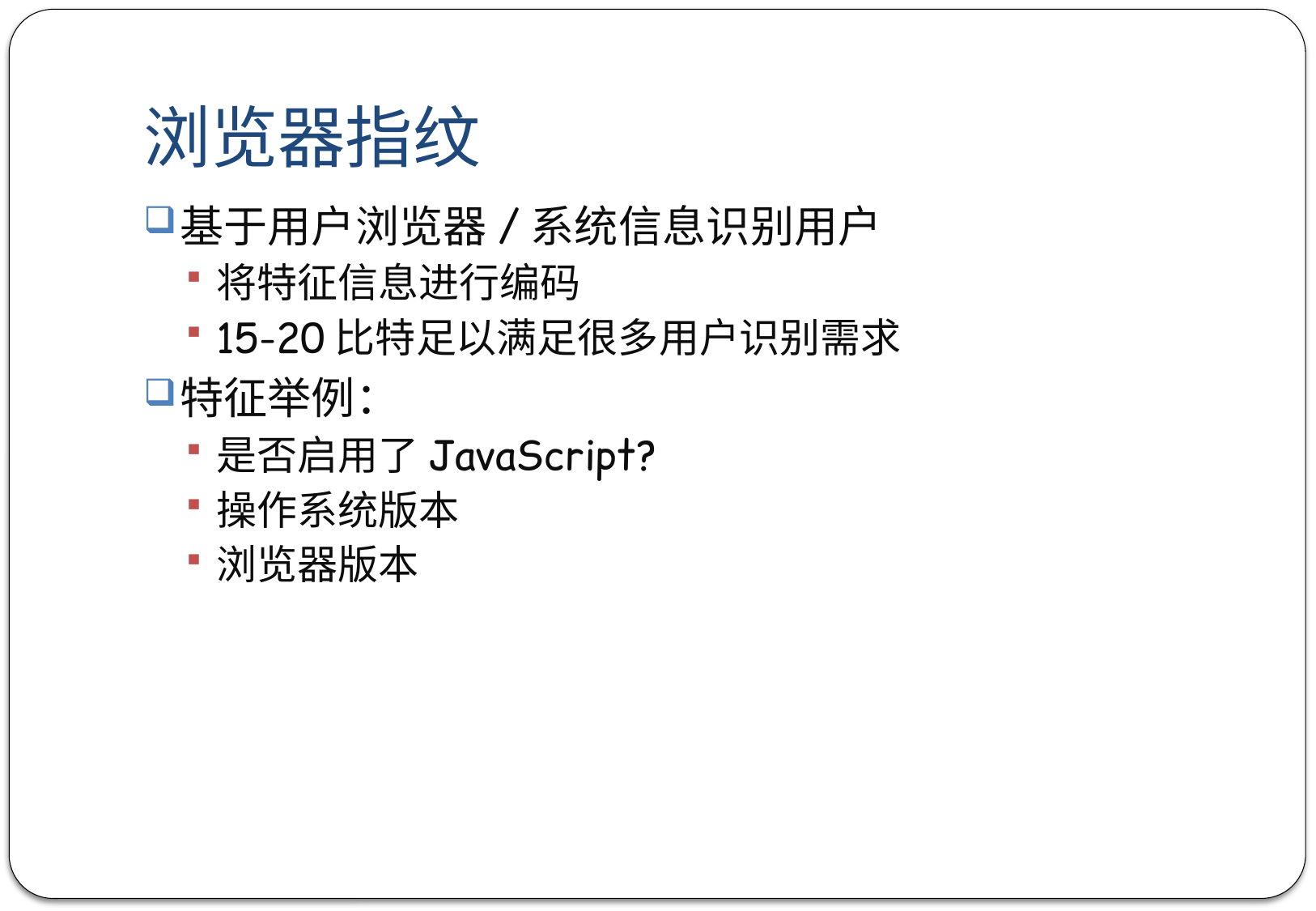

# 浏览器指纹
基于用户浏览器/系统信息识别用户
将特征信息进行编码
15-20比特足以满足很多用户识别需求
特征举例：
是否启用了JavaScript?
操作系统版本
浏览器版本